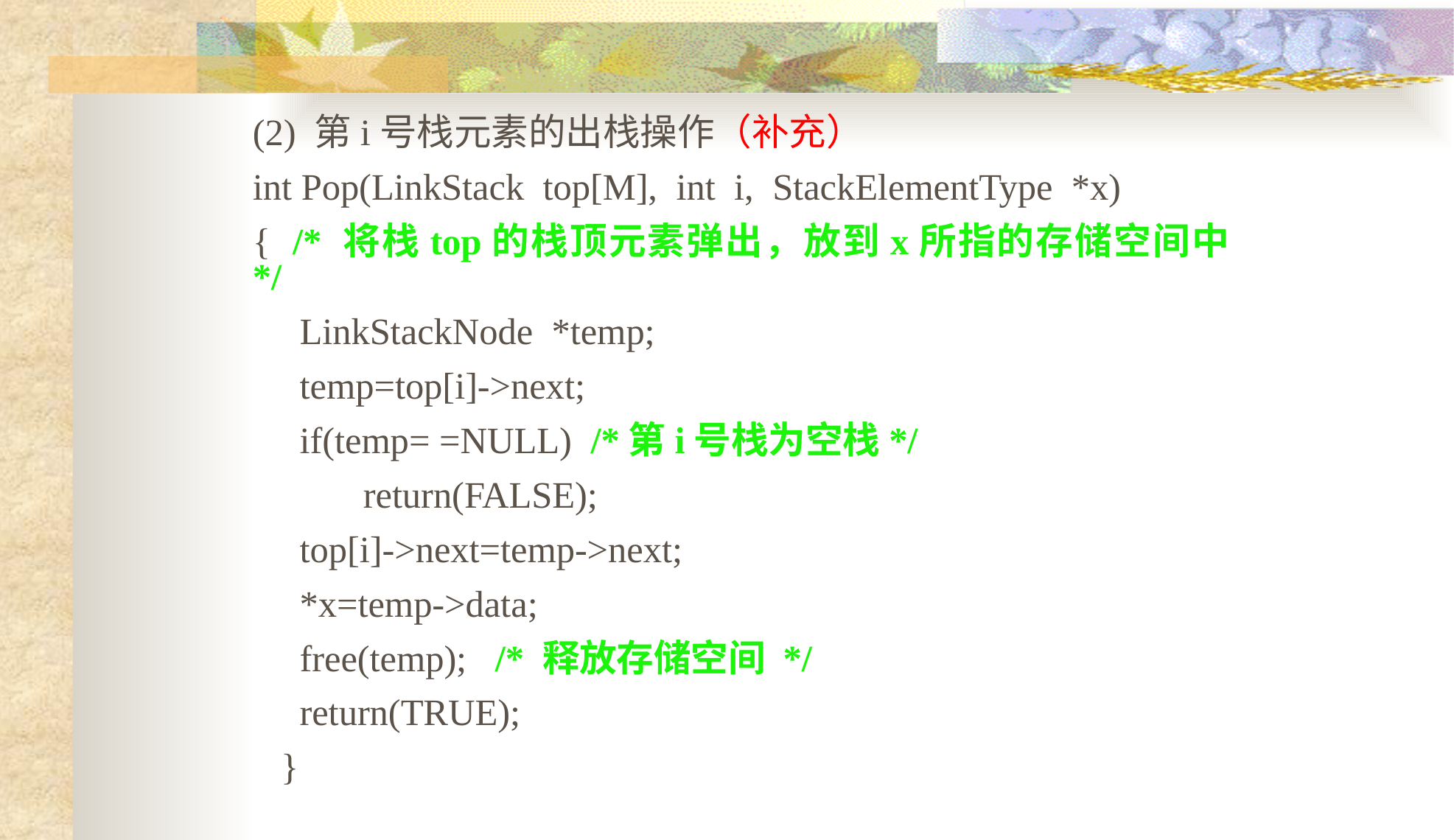

(2) 第i号栈元素的出栈操作（补充）
int Pop(LinkStack  top[M],  int  i,  StackElementType  *x)
{  /* 将栈top的栈顶元素弹出，放到x所指的存储空间中 */
     LinkStackNode  *temp;
     temp=top[i]->next;
     if(temp= =NULL)  /*第i号栈为空栈*/
	return(FALSE);
     top[i]->next=temp->next;
     *x=temp->data;
     free(temp);   /* 释放存储空间 */
     return(TRUE);
   }